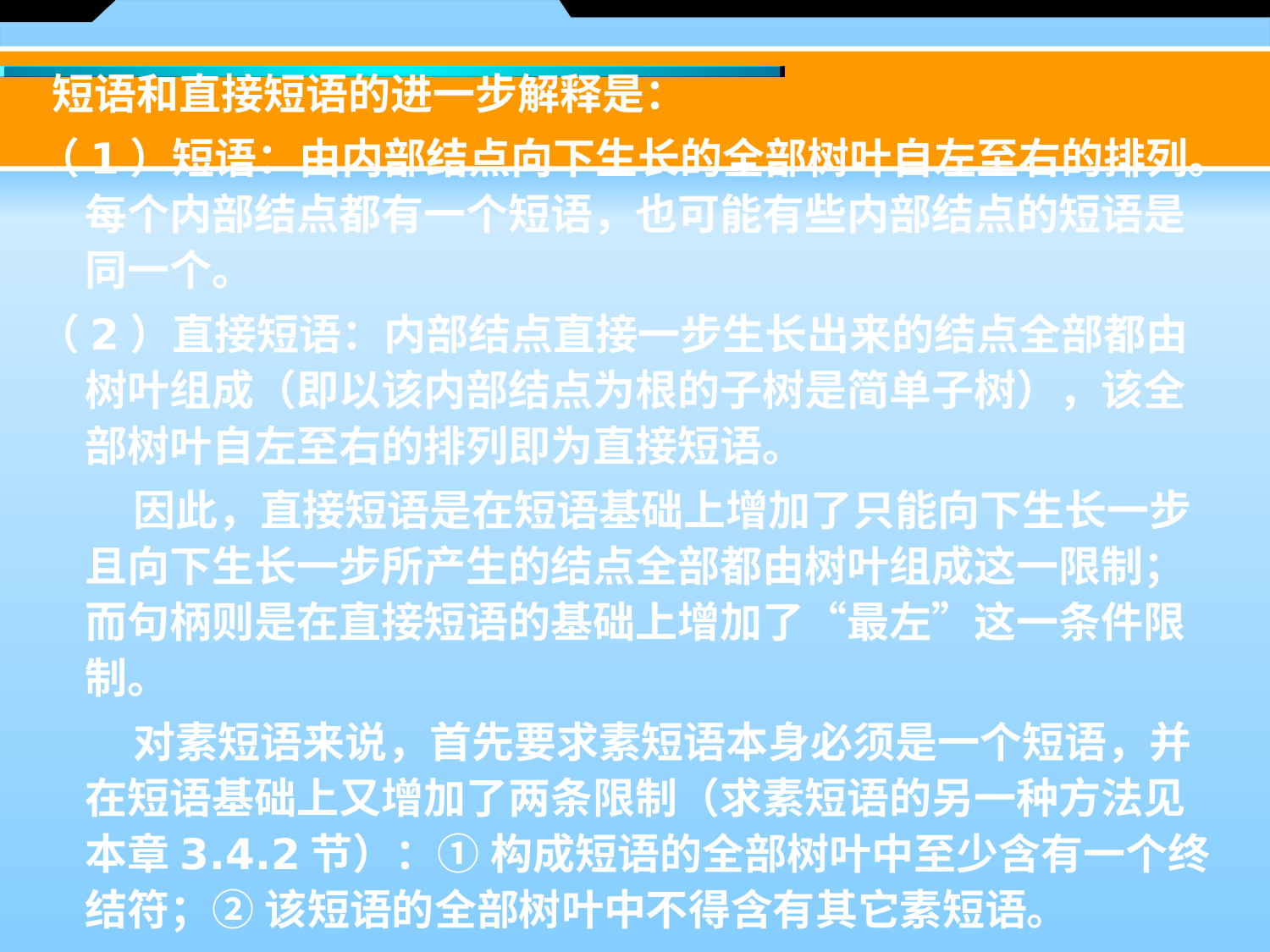

短语和直接短语的进一步解释是：
（1）短语：由内部结点向下生长的全部树叶自左至右的排列。每个内部结点都有一个短语，也可能有些内部结点的短语是同一个。
（2）直接短语：内部结点直接一步生长出来的结点全部都由树叶组成（即以该内部结点为根的子树是简单子树），该全部树叶自左至右的排列即为直接短语。
         因此，直接短语是在短语基础上增加了只能向下生长一步且向下生长一步所产生的结点全部都由树叶组成这一限制；而句柄则是在直接短语的基础上增加了“最左”这一条件限制。
         对素短语来说，首先要求素短语本身必须是一个短语，并在短语基础上又增加了两条限制（求素短语的另一种方法见本章3.4.2节）：① 构成短语的全部树叶中至少含有一个终结符；② 该短语的全部树叶中不得含有其它素短语。